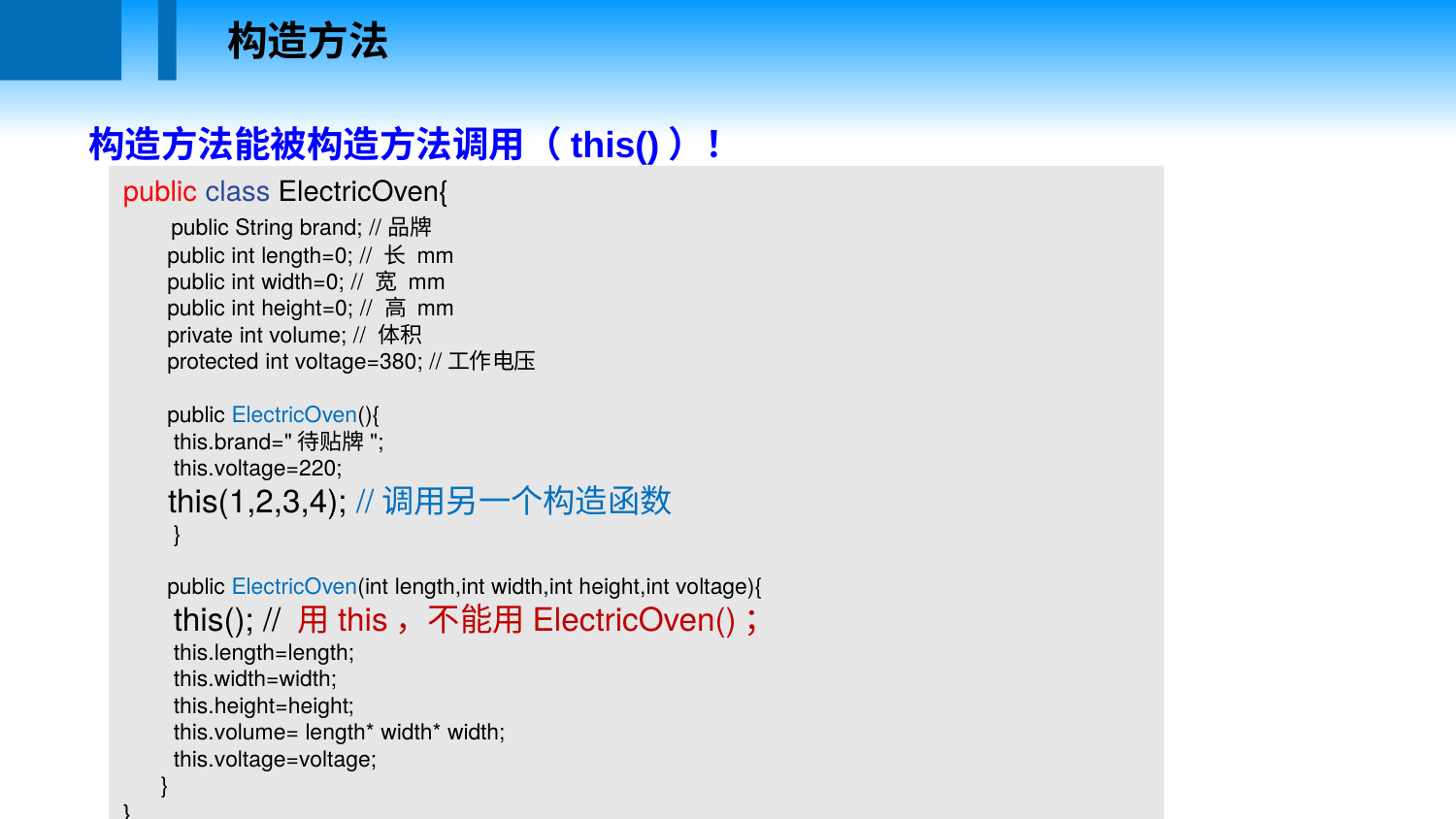

构造方法
构造方法能被构造方法调用（this()）！
public class ElectricOven{
      public String brand; //品牌
       public int length=0; // 长 mm
       public int width=0; // 宽 mm
       public int height=0; // 高 mm
       private int volume; // 体积
       protected int voltage=380; //工作电压

       public ElectricOven(){
        this.brand="待贴牌";
        this.voltage=220;
     this(1,2,3,4); //调用另一个构造函数
        }

       public ElectricOven(int length,int width,int height,int voltage){
        this(); // 用this，不能用ElectricOven()；
        this.length=length;
        this.width=width;
        this.height=height;
        this.volume= length* width* width;
        this.voltage=voltage;
      }
}